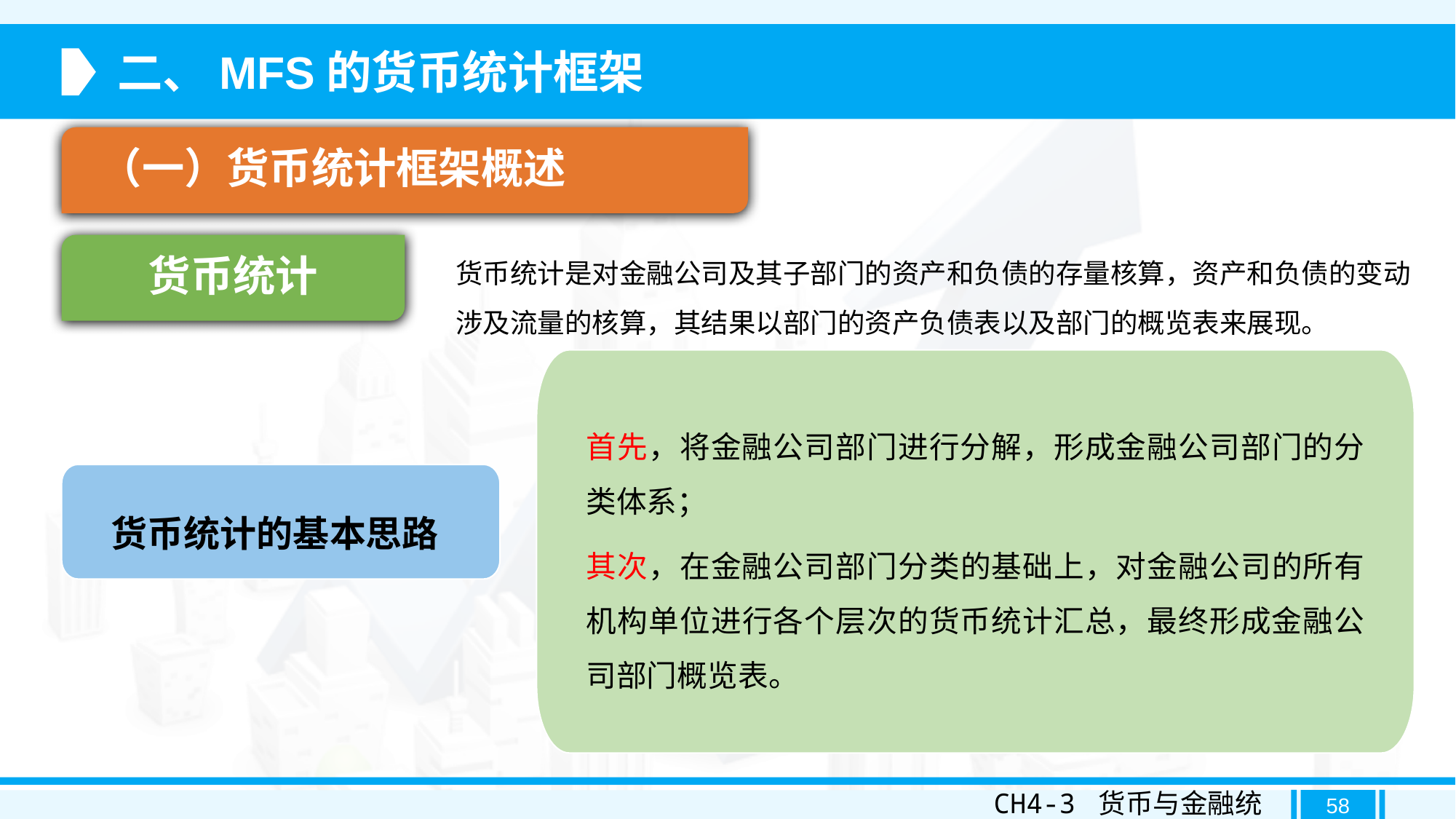

二、MFS的货币统计框架

（一）货币统计框架概述
货币统计
货币统计是对金融公司及其子部门的资产和负债的存量核算，资产和负债的变动涉及流量的核算，其结果以部门的资产负债表以及部门的概览表来展现。
首先，将金融公司部门进行分解，形成金融公司部门的分类体系；
其次，在金融公司部门分类的基础上，对金融公司的所有机构单位进行各个层次的货币统计汇总，最终形成金融公司部门概览表。
货币统计的基本思路
CH4-3 货币与金融统计
58